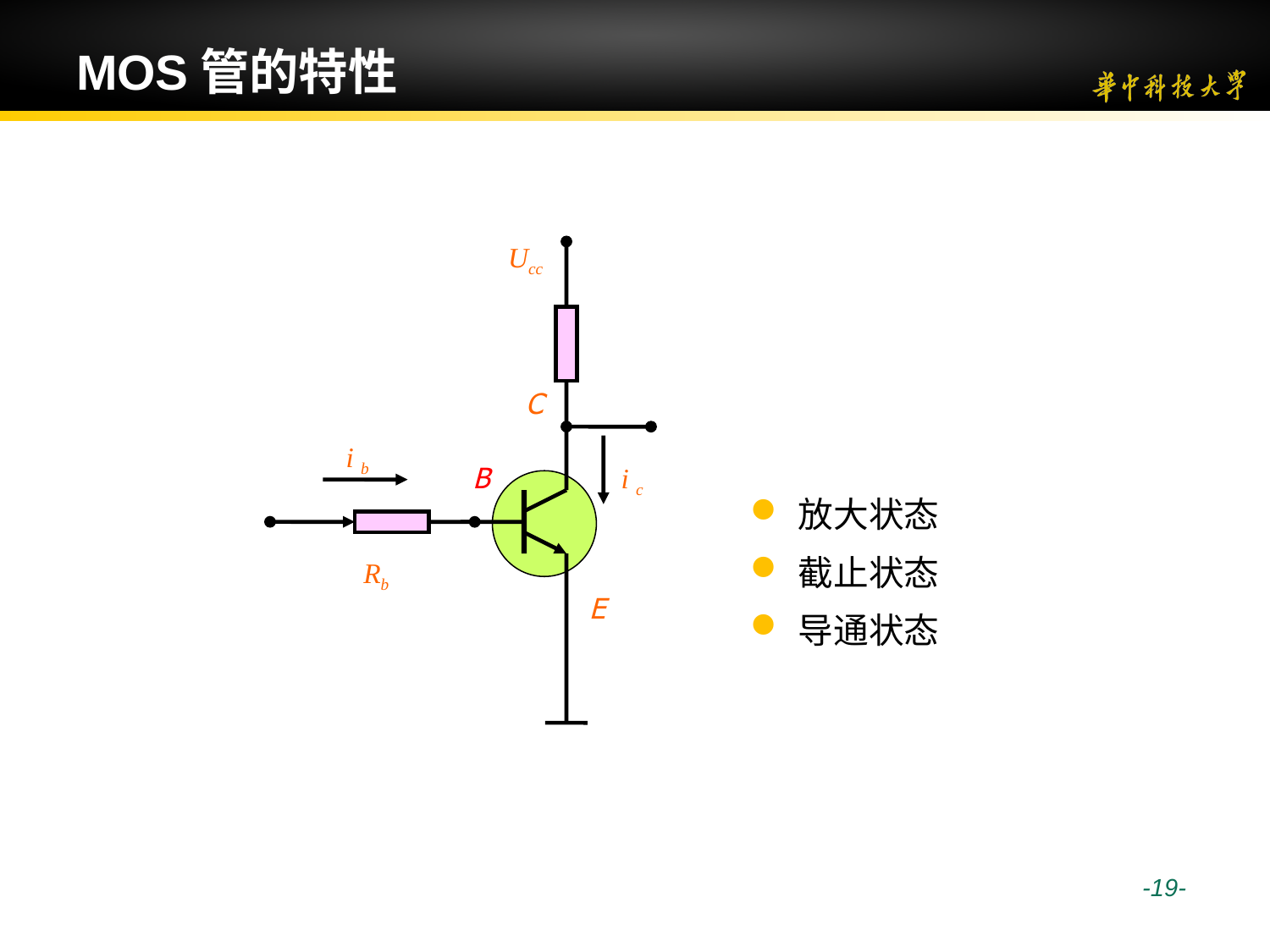

MOS管的特性
Ucc

C

i b
B
i c

Rb

E

放大状态
截止状态
导通状态
 -19-